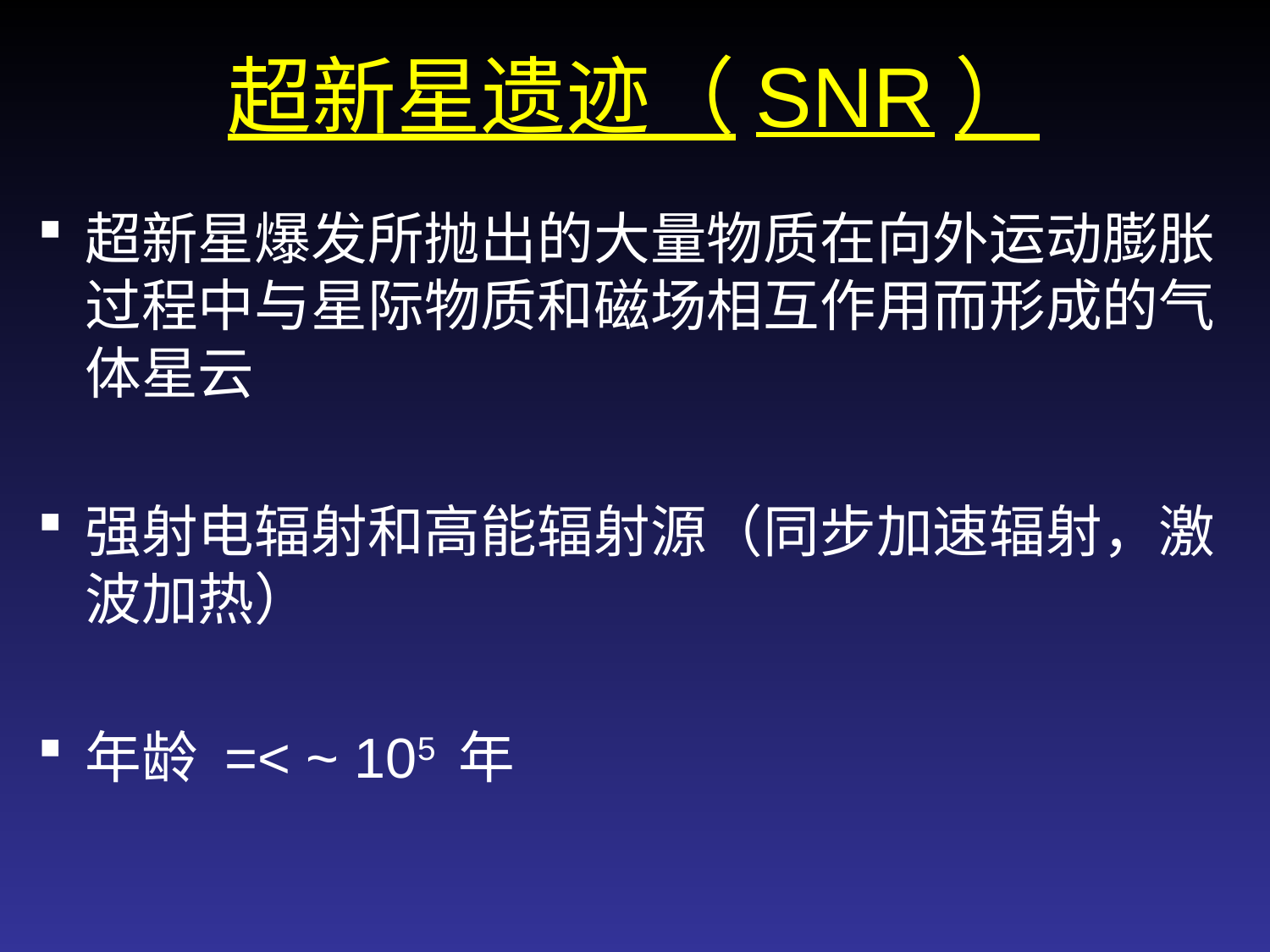

# 超新星遗迹（SNR）
超新星爆发所抛出的大量物质在向外运动膨胀过程中与星际物质和磁场相互作用而形成的气体星云

强射电辐射和高能辐射源（同步加速辐射，激波加热）

年龄 =< ~ 105 年